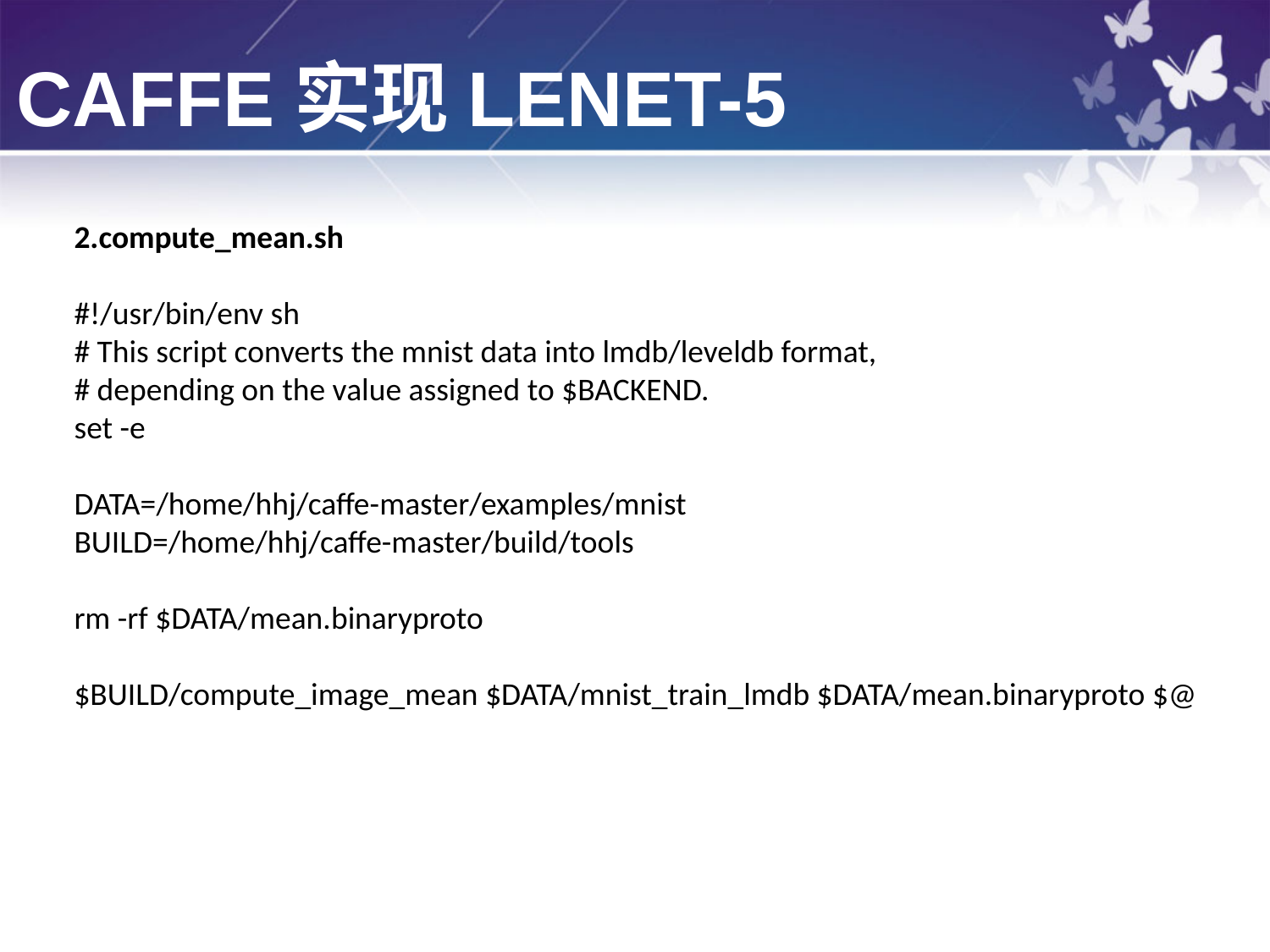

CAFFE实现LENET-5
2.compute_mean.sh

#!/usr/bin/env sh
# This script converts the mnist data into lmdb/leveldb format,
# depending on the value assigned to $BACKEND.
set -e

DATA=/home/hhj/caffe-master/examples/mnist
BUILD=/home/hhj/caffe-master/build/tools

rm -rf $DATA/mean.binaryproto

$BUILD/compute_image_mean $DATA/mnist_train_lmdb $DATA/mean.binaryproto $@